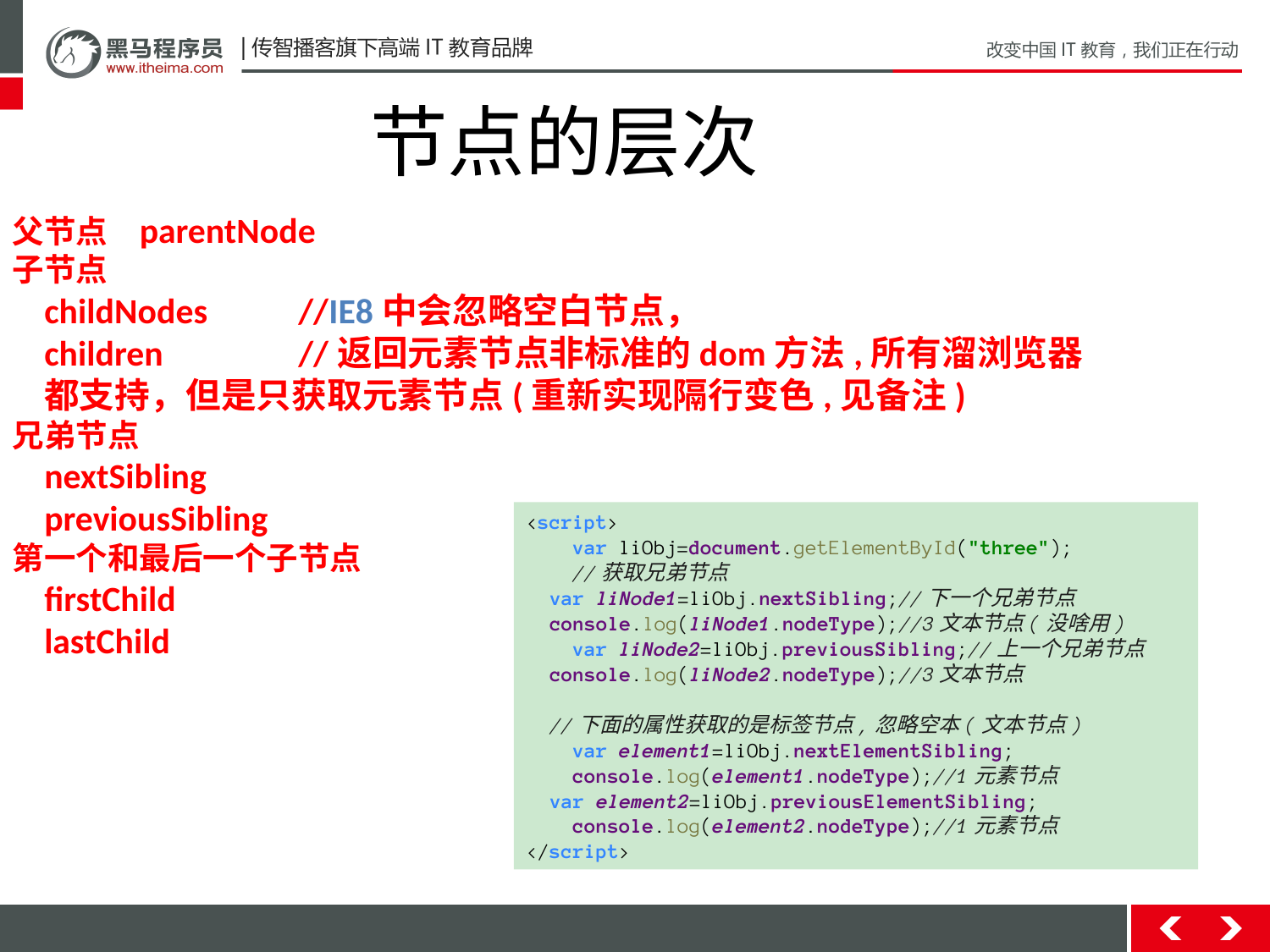

节点的层次
父节点	parentNode
子节点
childNodes	//IE8中会忽略空白节点，
children		//返回元素节点非标准的dom方法,所有溜浏览器都支持，但是只获取元素节点(重新实现隔行变色,见备注)
兄弟节点
nextSibling
previousSibling
第一个和最后一个子节点
firstChild
lastChild

<script>
    var liObj=document.getElementById("three");
    //获取兄弟节点
    var liNode1=liObj.nextSibling;//下一个兄弟节点
    console.log(liNode1.nodeType);//3文本节点(没啥用)
    var liNode2=liObj.previousSibling;//上一个兄弟节点
    console.log(liNode2.nodeType);//3文本节点
    //下面的属性获取的是标签节点,忽略空本(文本节点)
    var element1=liObj.nextElementSibling;
    console.log(element1.nodeType);//1元素节点
    var element2=liObj.previousElementSibling;
    console.log(element2.nodeType);//1元素节点
</script>